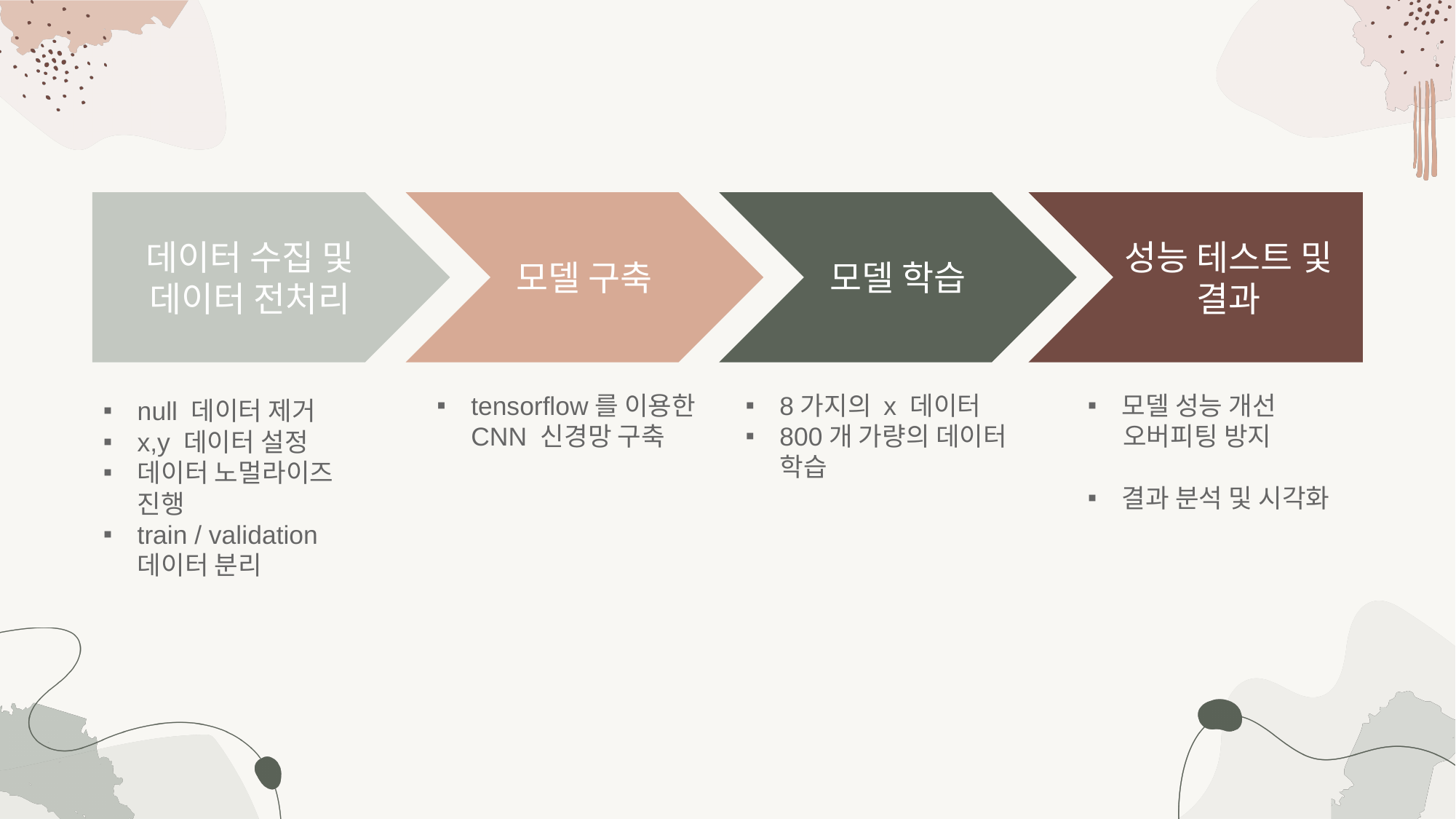

데이터 수집 및
데이터 전처리
모델 구축
모델 학습
성능 테스트 및 결과
null 데이터 제거
x,y 데이터 설정
데이터 노멀라이즈 진행
train / validation 데이터 분리
tensorflow를 이용한 CNN 신경망 구축

8가지의 x 데이터
800개 가량의 데이터 학습
모델 성능 개선
     오버피팅 방지

결과 분석 및 시각화